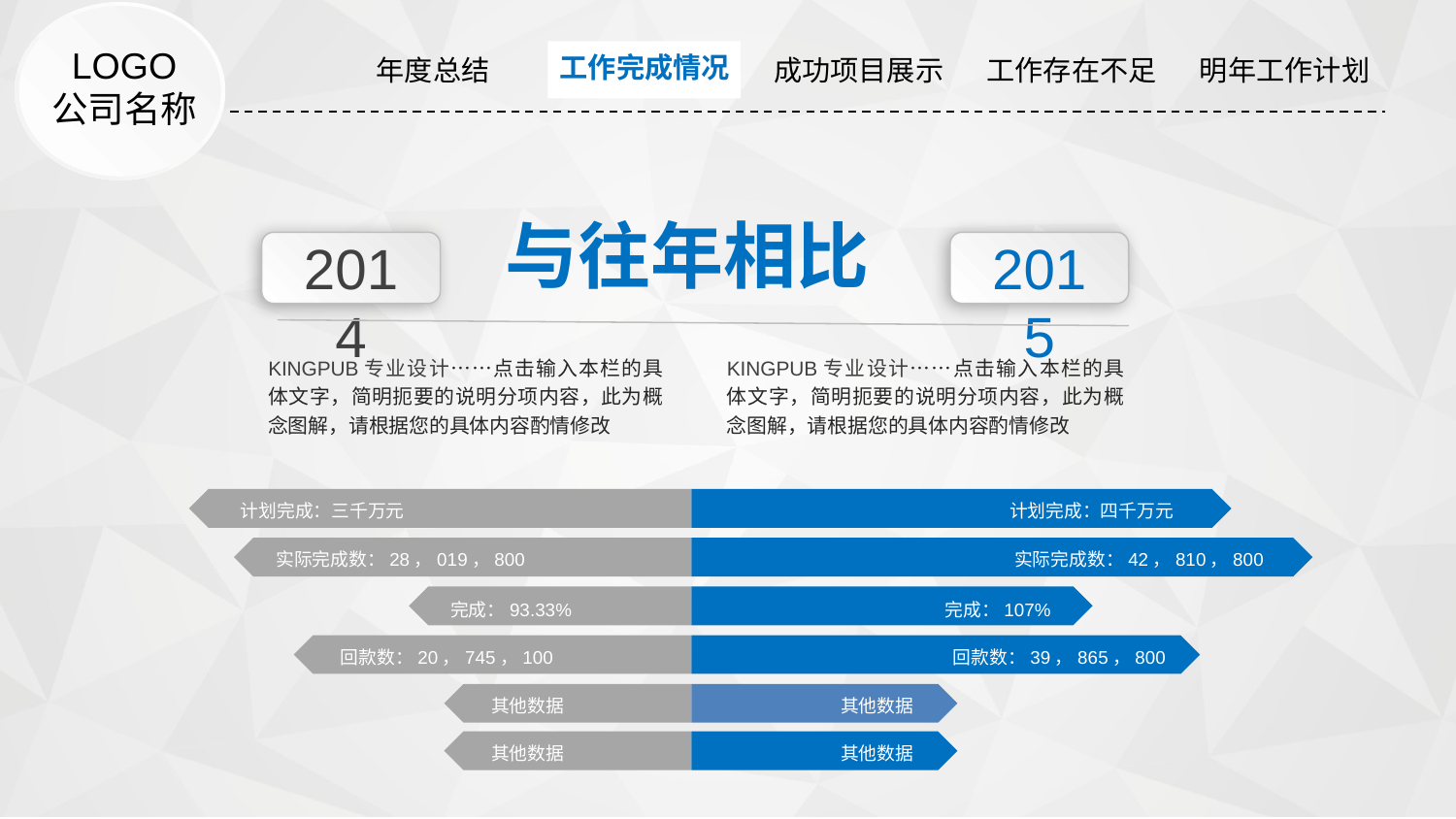

| 年度总结 | 工作完成情况 | 成功项目展示 | 工作存在不足 | 明年工作计划 |
| --- | --- | --- | --- | --- |
工作完成情况
LOGO
公司名称
与往年相比

2014
2015
KINGPUB专业设计……点击输入本栏的具体文字，简明扼要的说明分项内容，此为概念图解，请根据您的具体内容酌情修改
KINGPUB专业设计……点击输入本栏的具体文字，简明扼要的说明分项内容，此为概念图解，请根据您的具体内容酌情修改

计划完成：三千万元

计划完成：四千万元

实际完成数：28，019，800

实际完成数：42，810，800

完成：93.33%

完成：107%

回款数：20，745，100

回款数：39，865，800

其他数据

其他数据

其他数据

其他数据